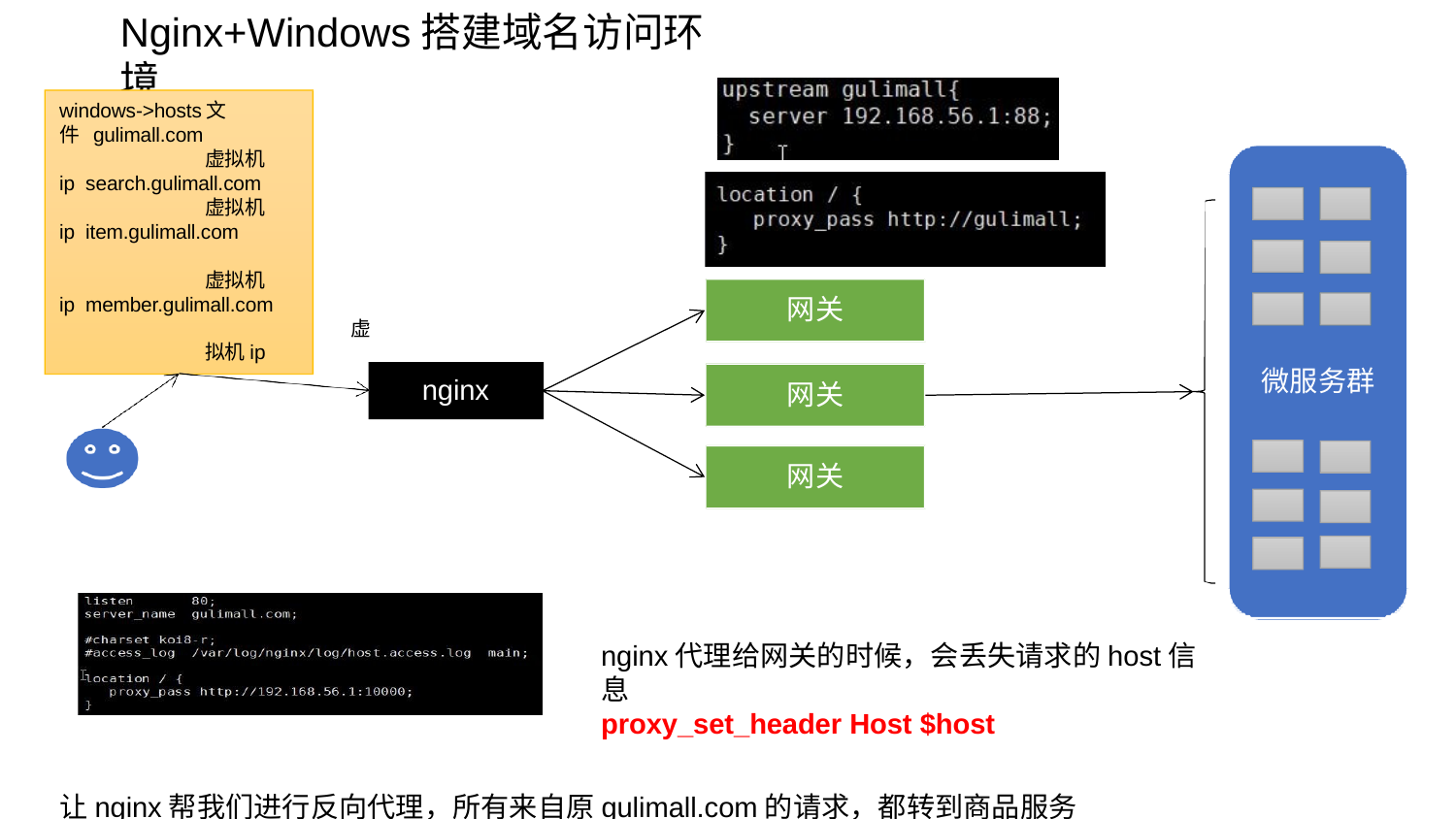

# Nginx+Windows搭建域名访问环境

windows->hosts文件  gulimall.com
虚拟机ip  search.gulimall.com
虚拟机ip  item.gulimall.com

虚拟机ip  member.gulimall.com
虚拟机ip

网关
微服务群

nginx
网关

网关

nginx代理给网关的时候，会丢失请求的host信息
proxy_set_header Host $host

让nginx帮我们进行反向代理，所有来自原gulimall.com的请求，都转到商品服务